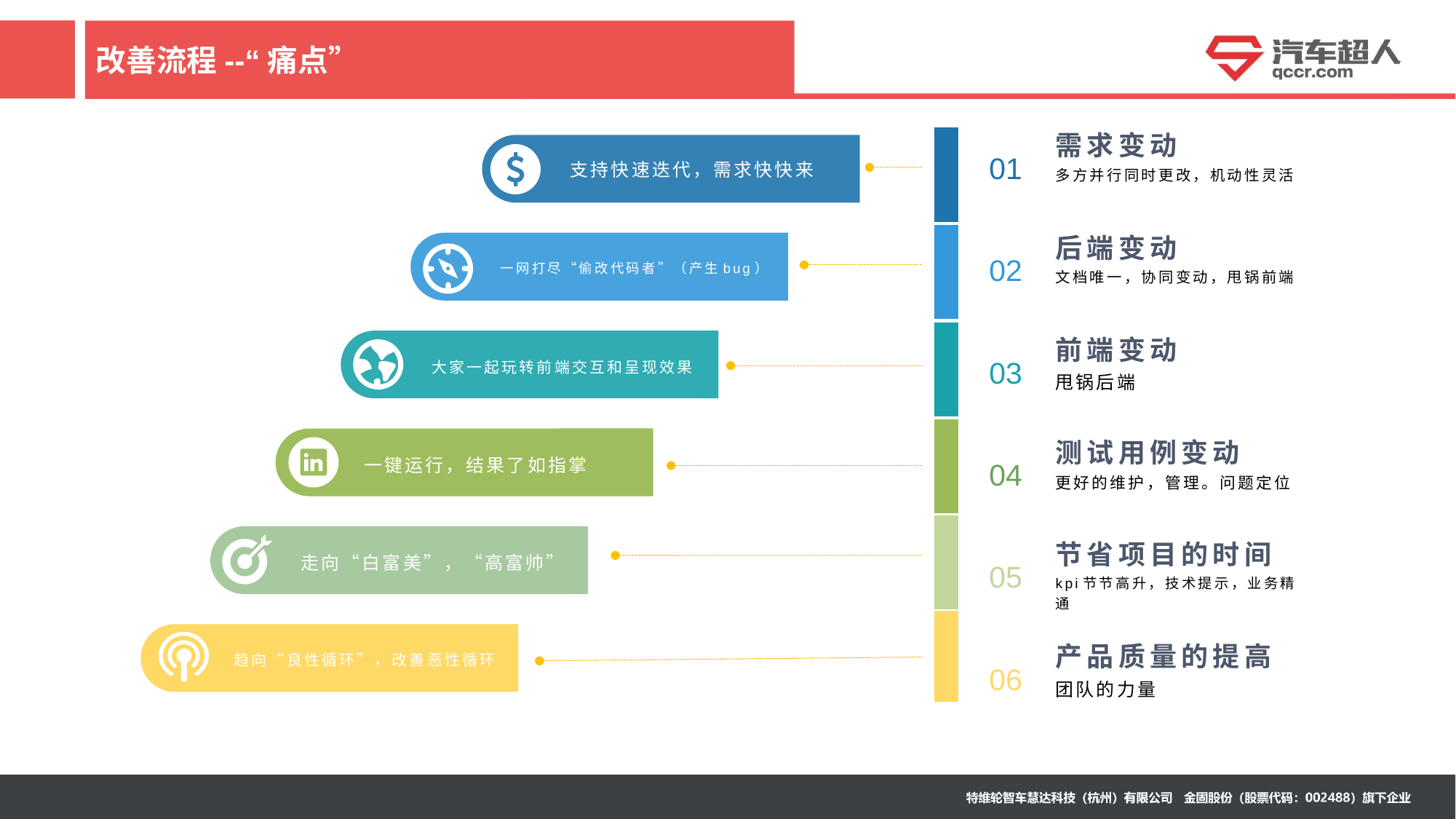

# 改善流程--“痛点”

需求变动

01

支持快速迭代，需求快快来
多方并行同时更改，机动性灵活

后端变动

02
一网打尽“偷改代码者”（产生bug）

文档唯一，协同变动，甩锅前端

前端变动

03

大家一起玩转前端交互和呈现效果
甩锅后端

测试用例变动

一键运行，结果了如指掌
04
更好的维护，管理。问题定位

节省项目的时间

走向“白富美”，“高富帅”
05
kpi节节高升，技术提示，业务精通

产品质量的提高

趋向“良性循环”，改善恶性循环
06
团队的力量